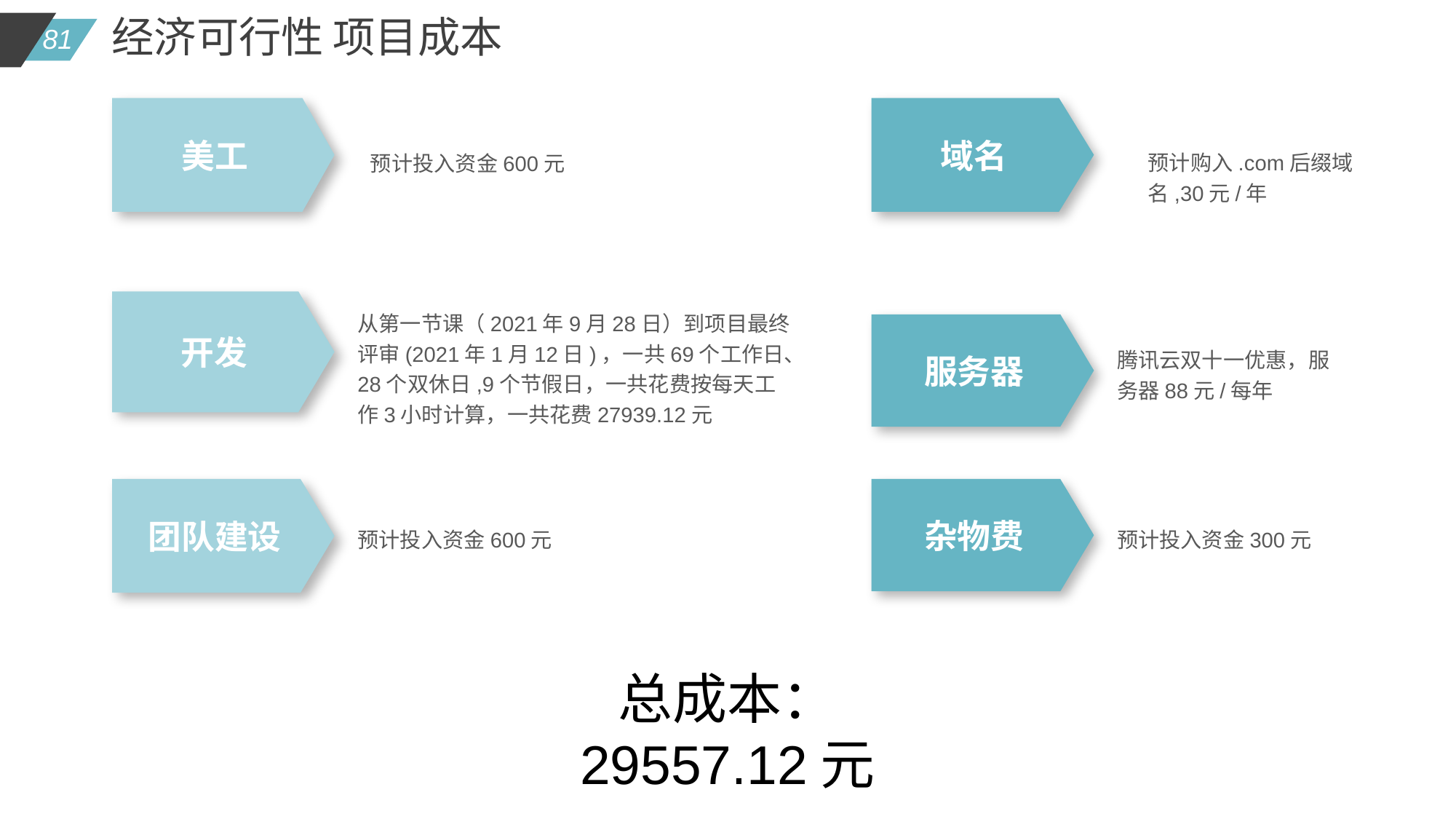

经济可行性 项目成本
美工
域名
预计购入.com后缀域名,30元/年
预计投入资金600元

开发
从第一节课（2021年9月28日）到项目最终评审(2021年1月12日)，一共69个工作日、28个双休日,9个节假日，一共花费按每天工作3小时计算，一共花费27939.12元
服务器
腾讯云双十一优惠，服务器88元/每年
杂物费
团队建设
预计投入资金600元
预计投入资金300元
总成本：
29557.12元